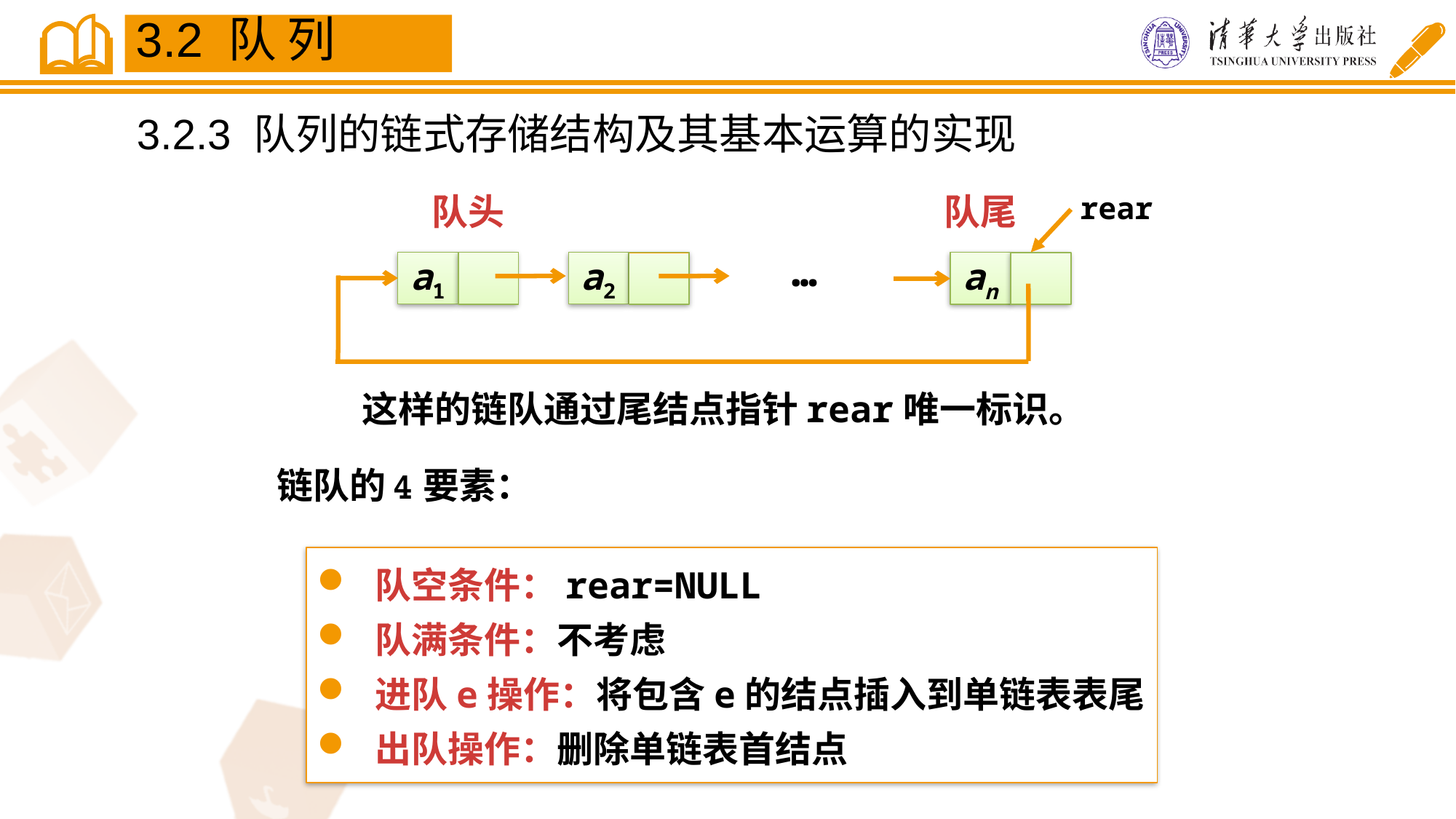

3.2 队 列
3.2.3 队列的链式存储结构及其基本运算的实现
rear
队头
队尾

…
a1
a2

an

这样的链队通过尾结点指针rear唯一标识。
链队的4要素：
 队空条件：rear=NULL
 队满条件：不考虑
 进队e操作：将包含e的结点插入到单链表表尾
 出队操作：删除单链表首结点